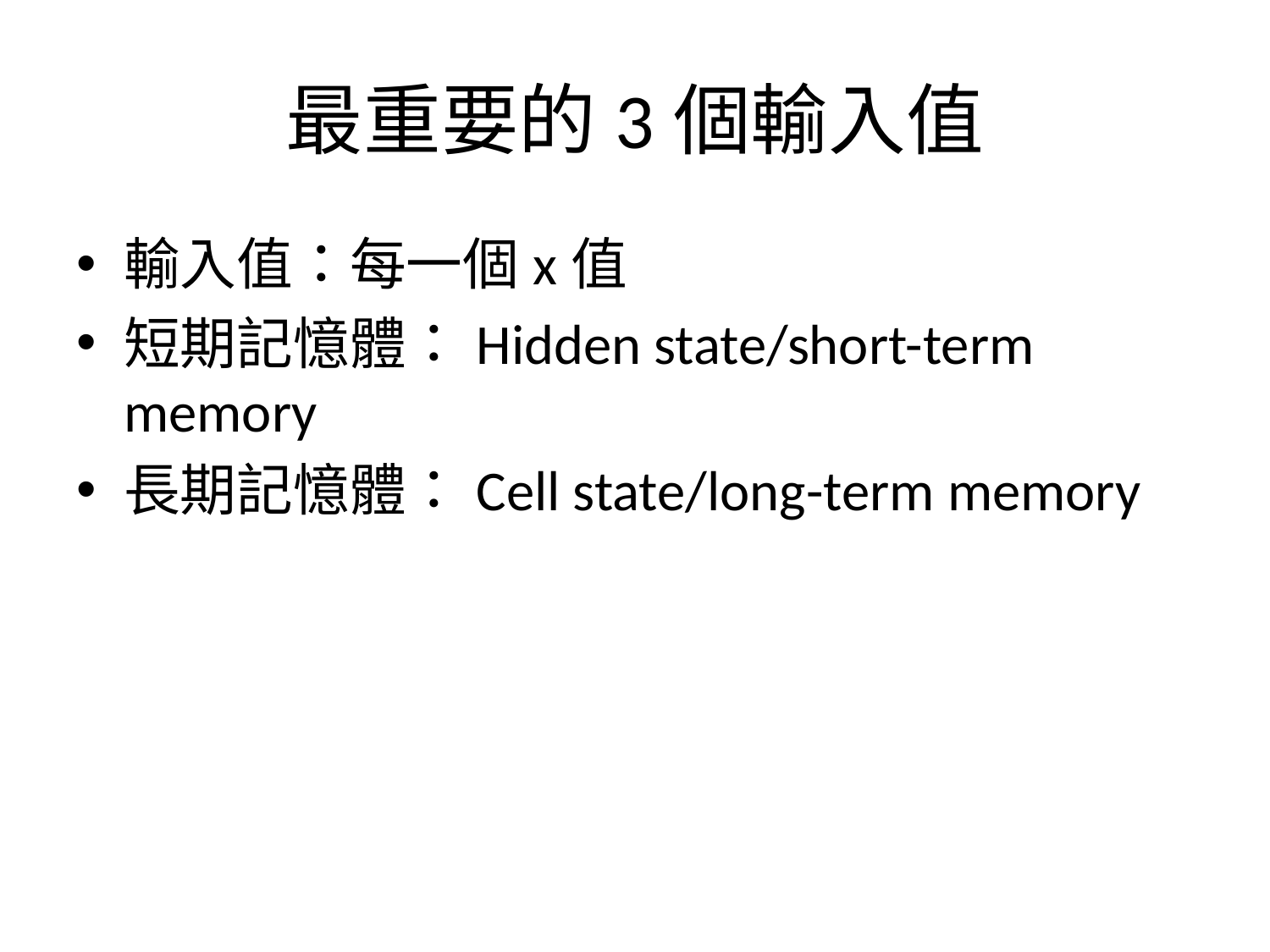

# 最重要的3個輸入值
輸入值：每一個x值
短期記憶體：Hidden state/short-term memory
長期記憶體：Cell state/long-term memory